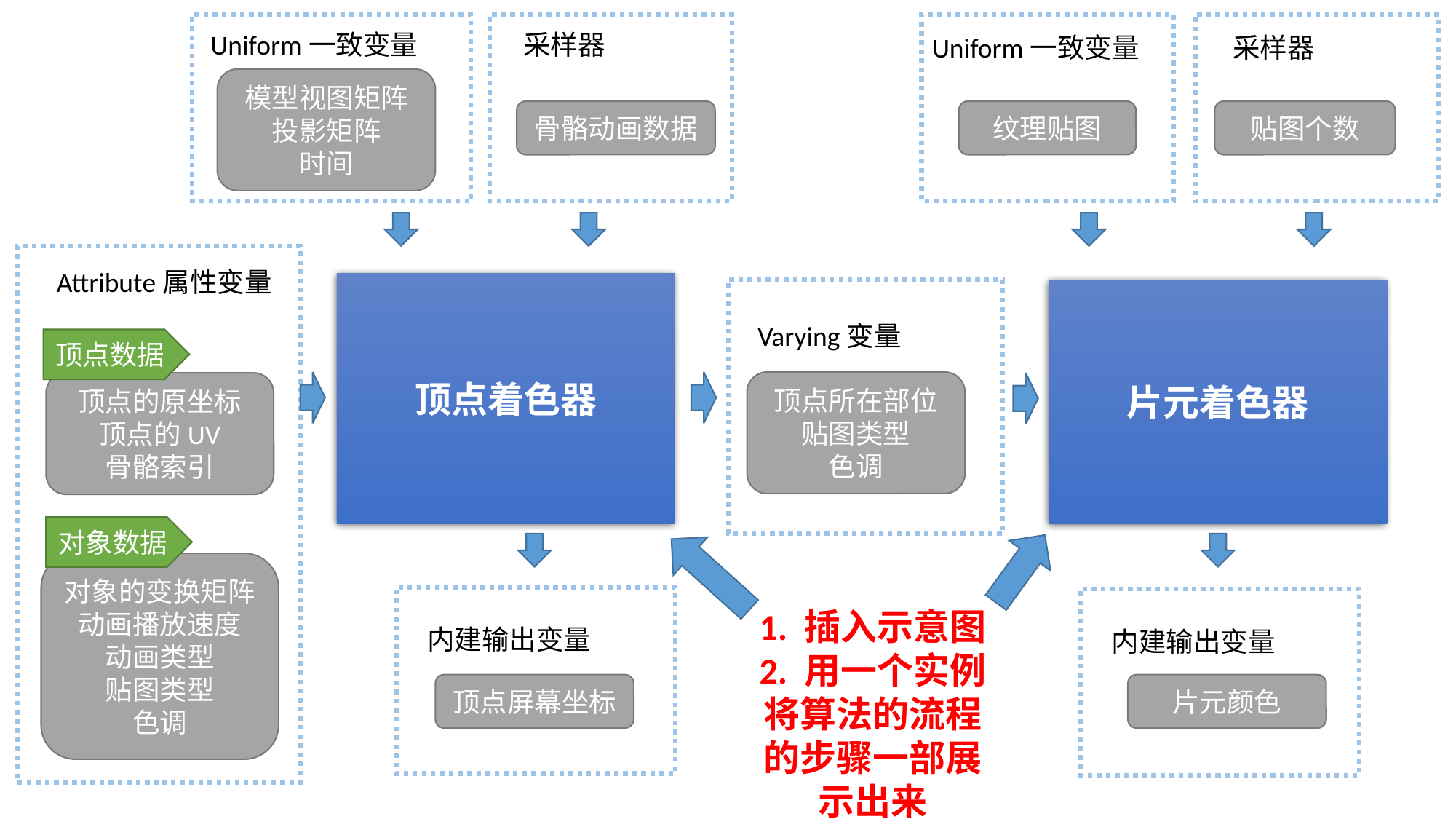

Uniform一致变量
采样器
Uniform一致变量
采样器
模型视图矩阵
投影矩阵
时间
骨骼动画数据
纹理贴图
贴图个数

Attribute属性变量
顶点着色器

片元着色器
Varying变量
顶点数据

顶点所在部位
贴图类型
色调
顶点的原坐标
顶点的UV
骨骼索引

对象数据

对象的变换矩阵
动画播放速度
动画类型
贴图类型
色调

1. 插入示意图
2. 用一个实例将算法的流程的步骤一部展示出来
内建输出变量
内建输出变量
顶点屏幕坐标
片元颜色